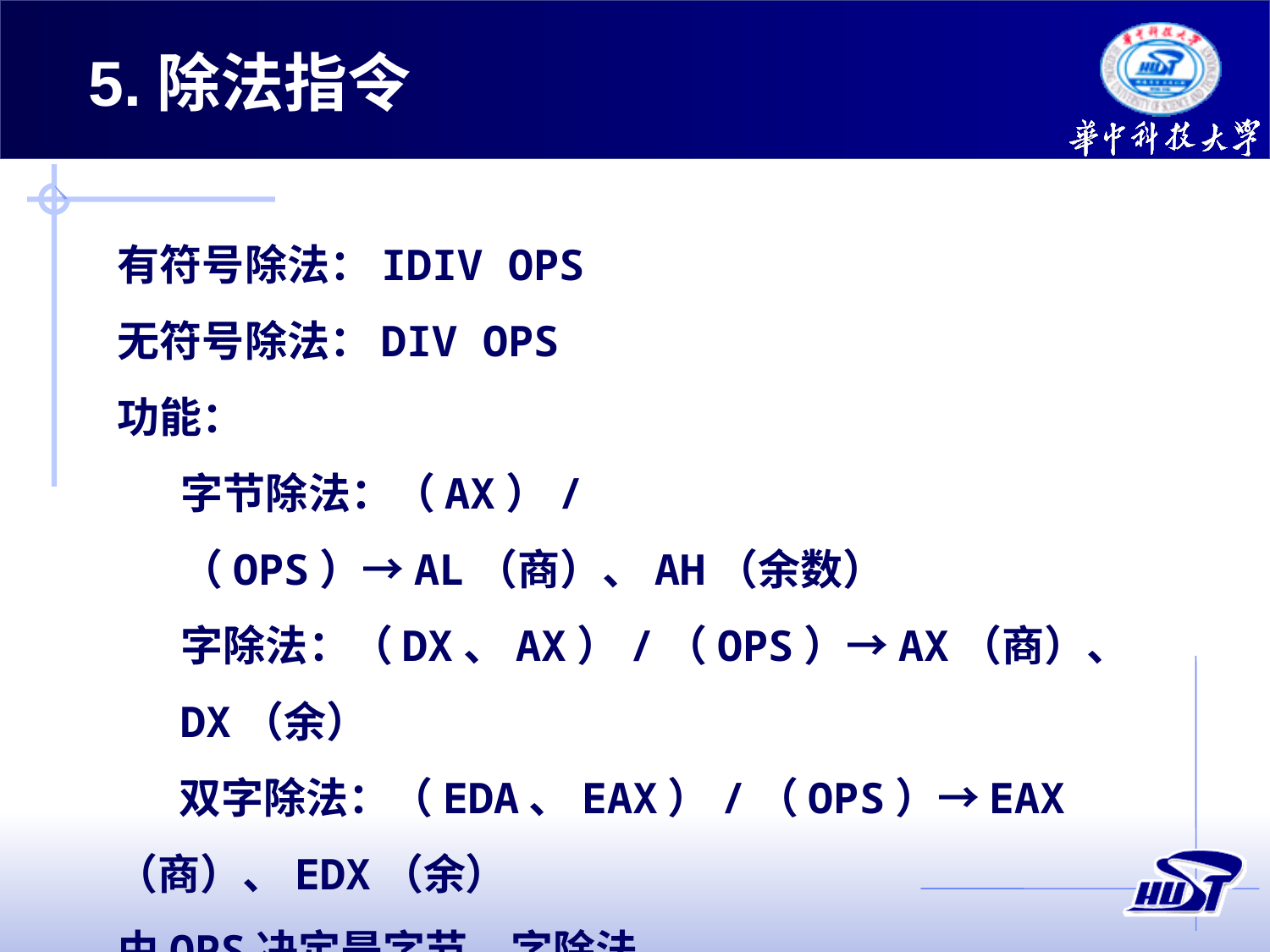

5.除法指令
有符号除法：IDIV OPS
无符号除法：DIV OPS
功能：
字节除法：（AX）/（OPS）→AL（商）、AH（余数）
字除法：（DX、AX）/（OPS）→AX（商）、DX（余）
双字除法：（EDA、EAX）/（OPS）→EAX（商）、EDX（余）
由OPS决定是字节、字除法。